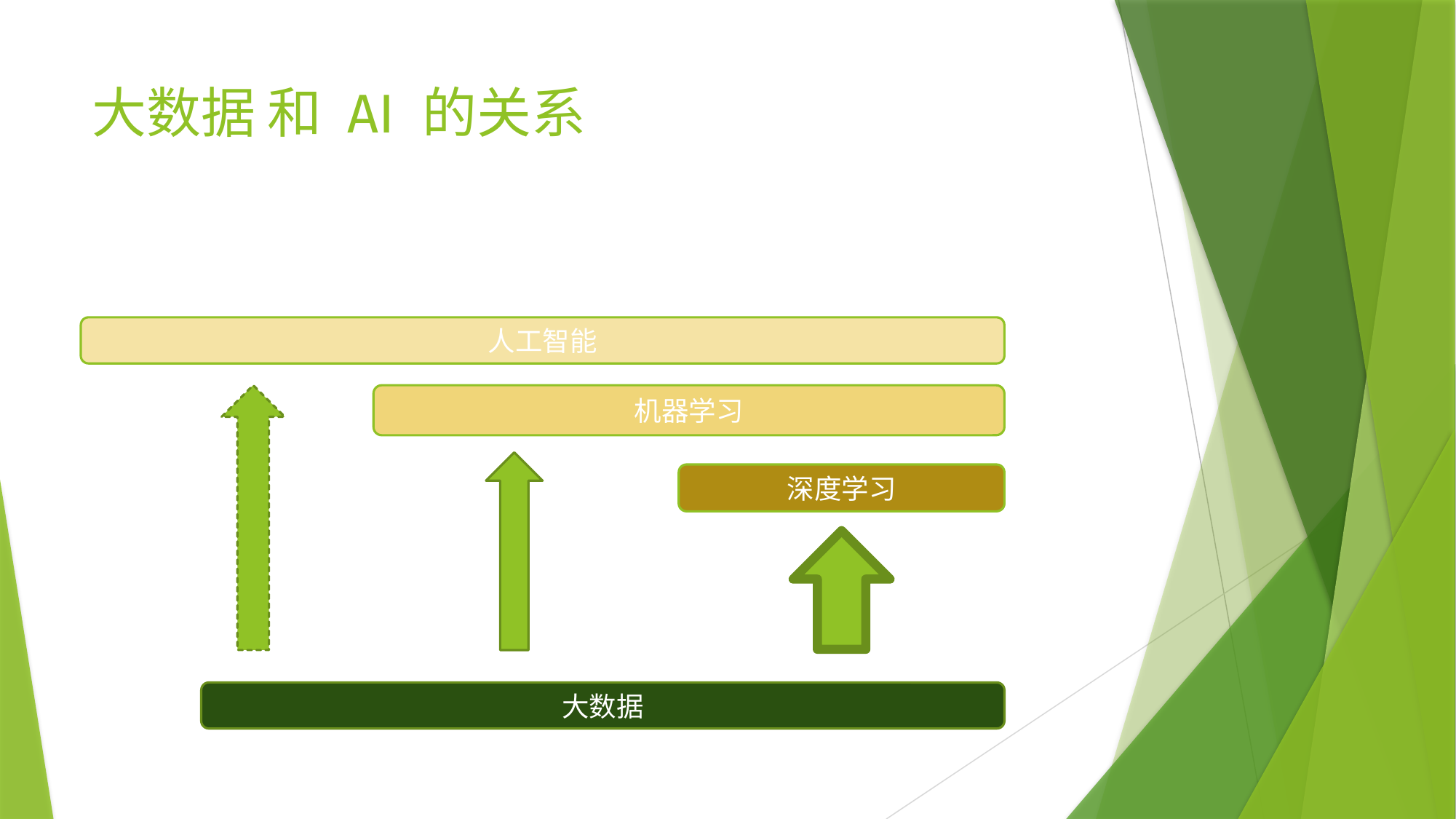

# 大数据 和 AI 的关系
人工智能

机器学习

深度学习

大数据